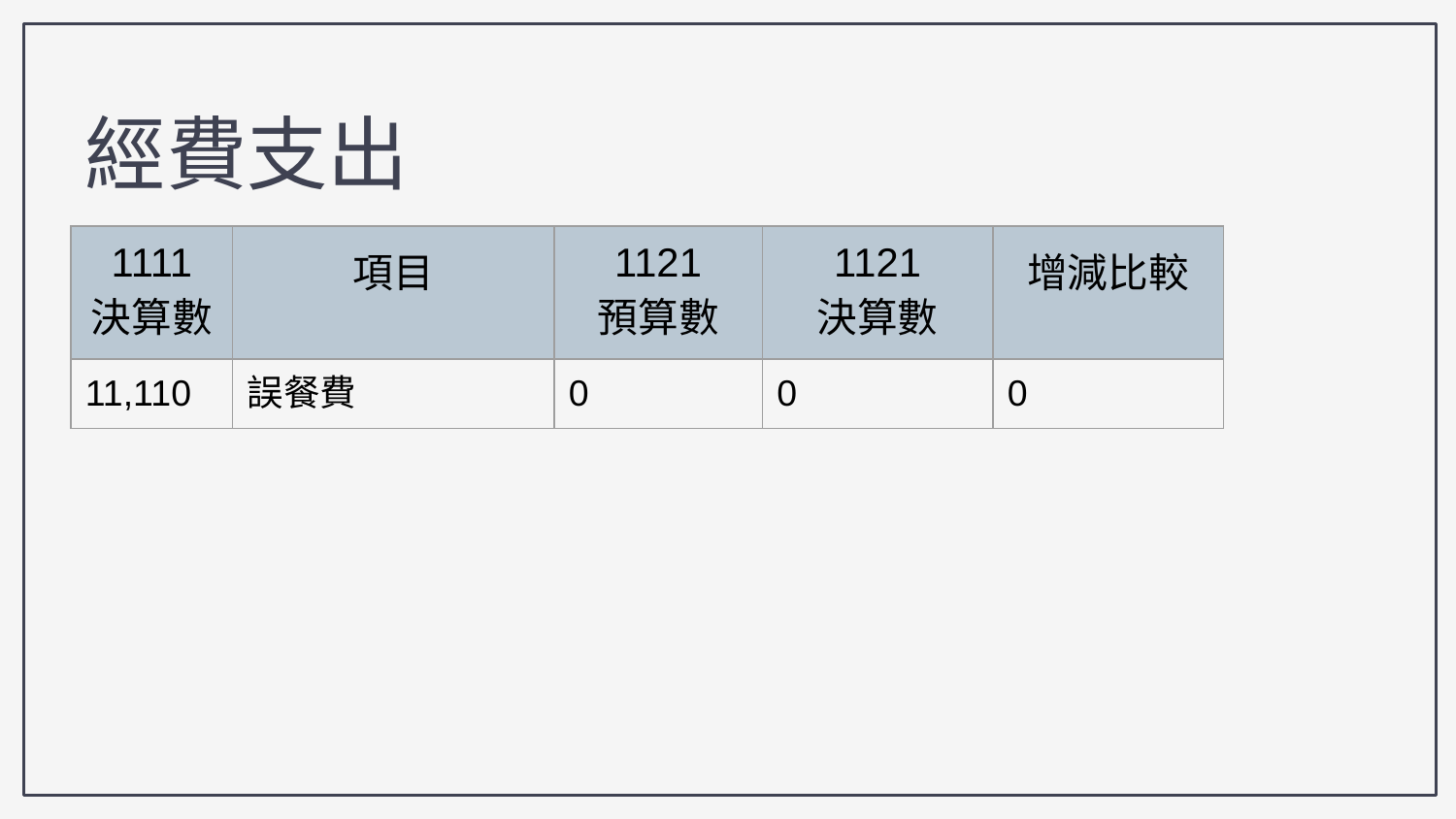

經費支出
| 1111 決算數 | 項目 | 1121 預算數 | 1121 決算數 | 增減比較 |
| --- | --- | --- | --- | --- |
| 11,110 | 誤餐費 | 0 | 0 | 0 |